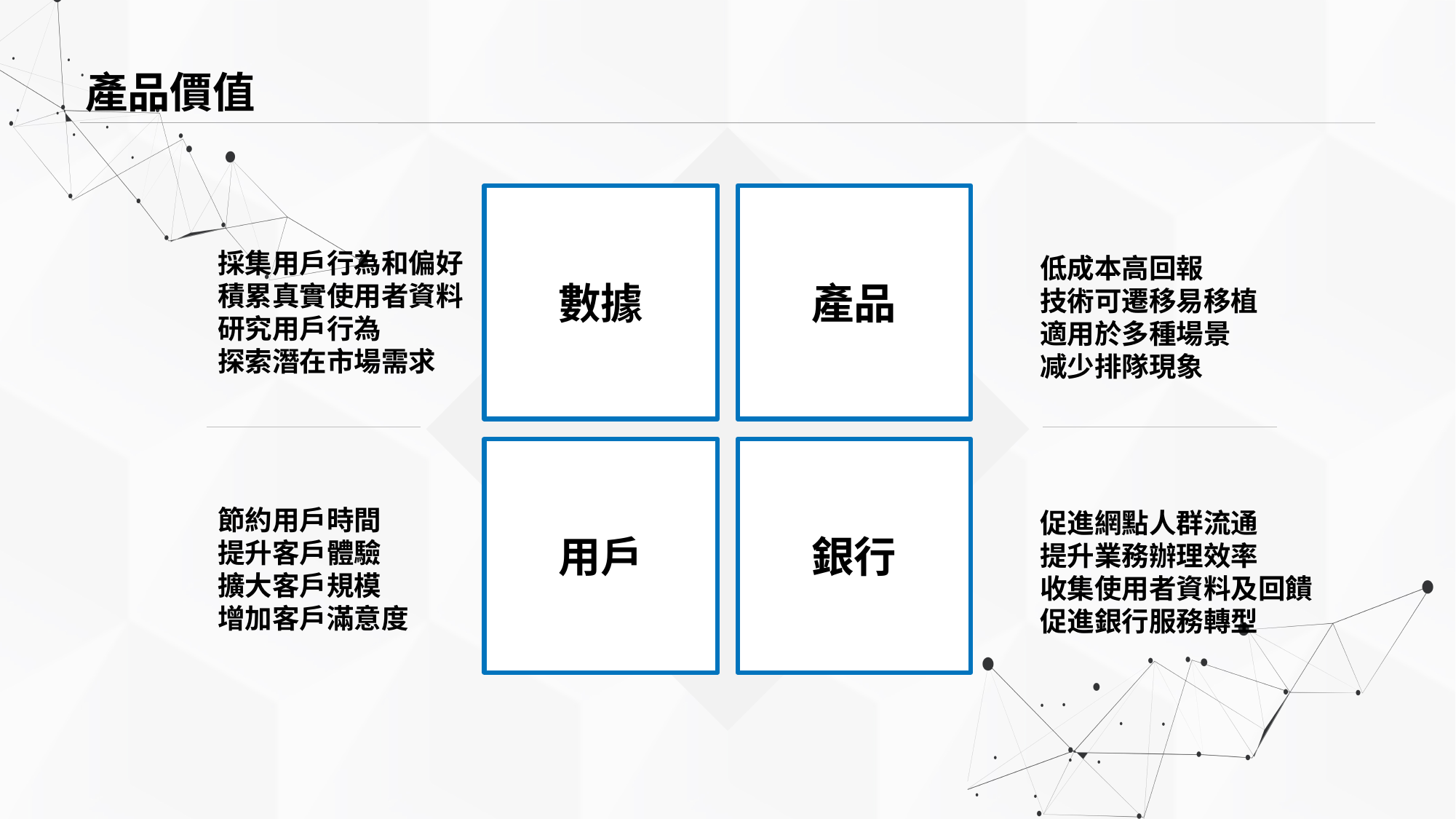

# 產品價值

採集用戶行為和偏好
積累真實使用者資料
研究用戶行為
探索潛在市場需求
低成本高回報
技術可遷移易移植
適用於多種場景
减少排隊現象
數據
產品

節約用戶時間
提升客戶體驗
擴大客戶規模
增加客戶滿意度
促進網點人群流通
提升業務辦理效率
收集使用者資料及回饋
促進銀行服務轉型

用戶
銀行